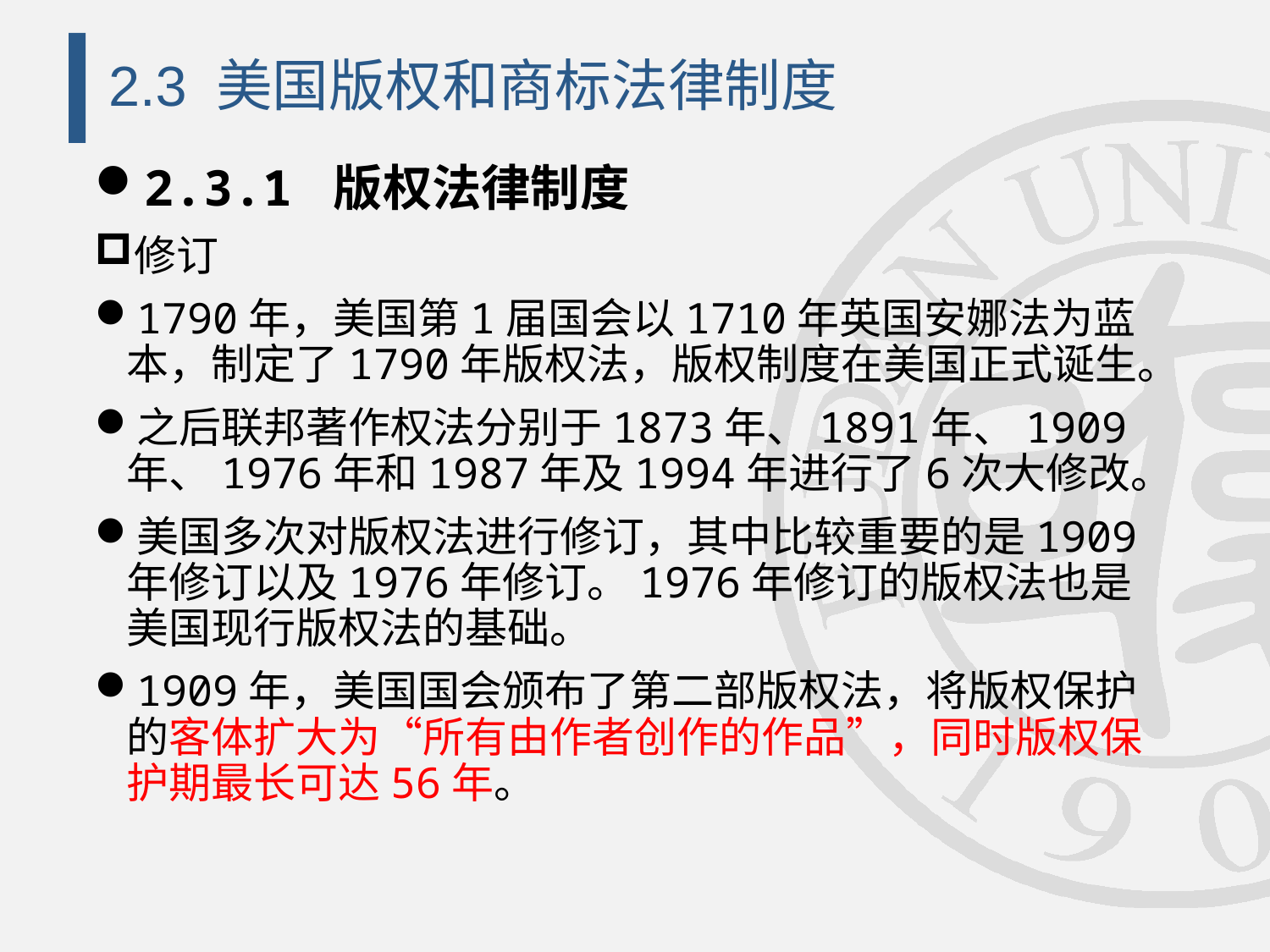

# 2.3 美国版权和商标法律制度
2.3.1 版权法律制度
修订
1790年，美国第1届国会以1710年英国安娜法为蓝本，制定了1790年版权法，版权制度在美国正式诞生。
之后联邦著作权法分别于1873年、1891年、1909年、1976年和1987年及1994年进行了6次大修改。
美国多次对版权法进行修订，其中比较重要的是1909年修订以及1976年修订。1976年修订的版权法也是美国现行版权法的基础。
1909年，美国国会颁布了第二部版权法，将版权保护的客体扩大为“所有由作者创作的作品”，同时版权保护期最长可达56年。